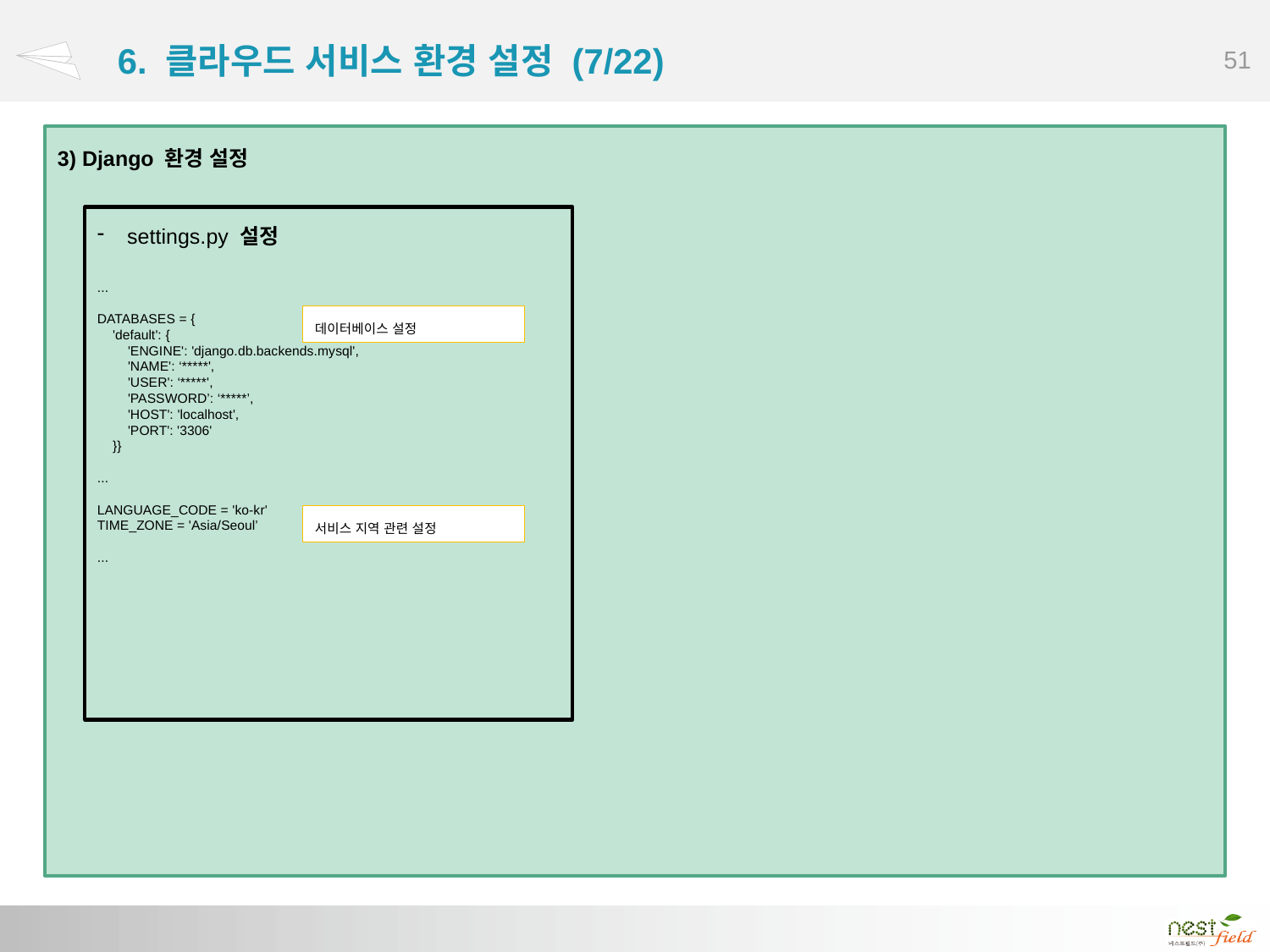

# 6. 클라우드 서비스 환경 설정 (7/22)

3) Django 환경 설정
settings.py 설정

...

DATABASES = {
    'default': {
        'ENGINE': 'django.db.backends.mysql',
        'NAME': ‘*****',
        'USER': ‘*****',
        'PASSWORD’: ‘*****’,
        'HOST': 'localhost',
        'PORT': '3306'
    }}

...

LANGUAGE_CODE = 'ko-kr'
TIME_ZONE = 'Asia/Seoul’

...
데이터베이스 설정
서비스 지역 관련 설정